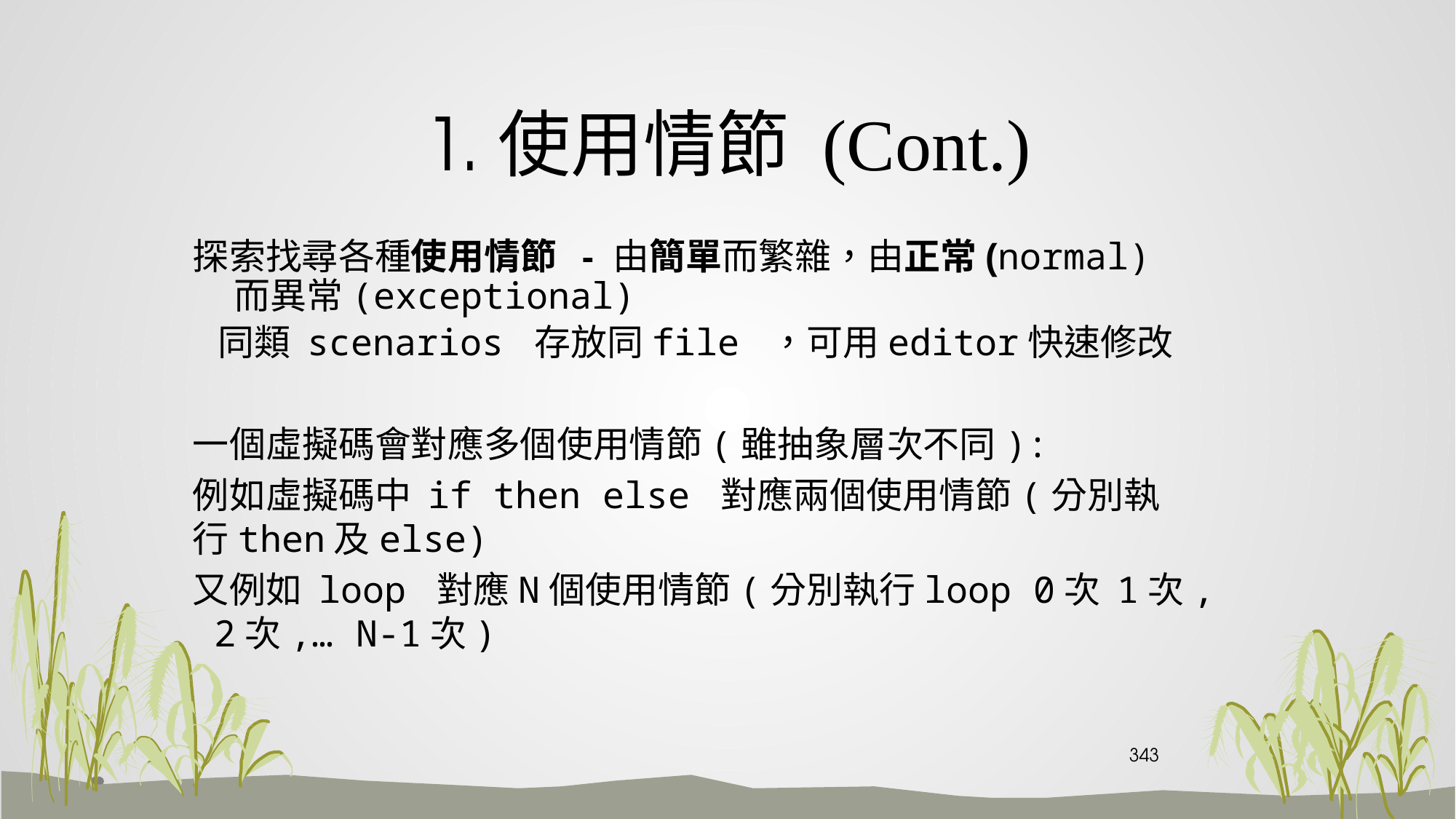

# 1.使用情節 (Cont.)
探索找尋各種使用情節  - 由簡單而繁雜，由正常(normal)而異常(exceptional)
  同類 scenarios 存放同file ，可用editor快速修改

一個虛擬碼會對應多個使用情節(雖抽象層次不同):
例如虛擬碼中 if then else 對應兩個使用情節(分別執行then及else)
又例如 loop 對應N個使用情節(分別執行loop 0次 1次, 2次,… N-1次)

343